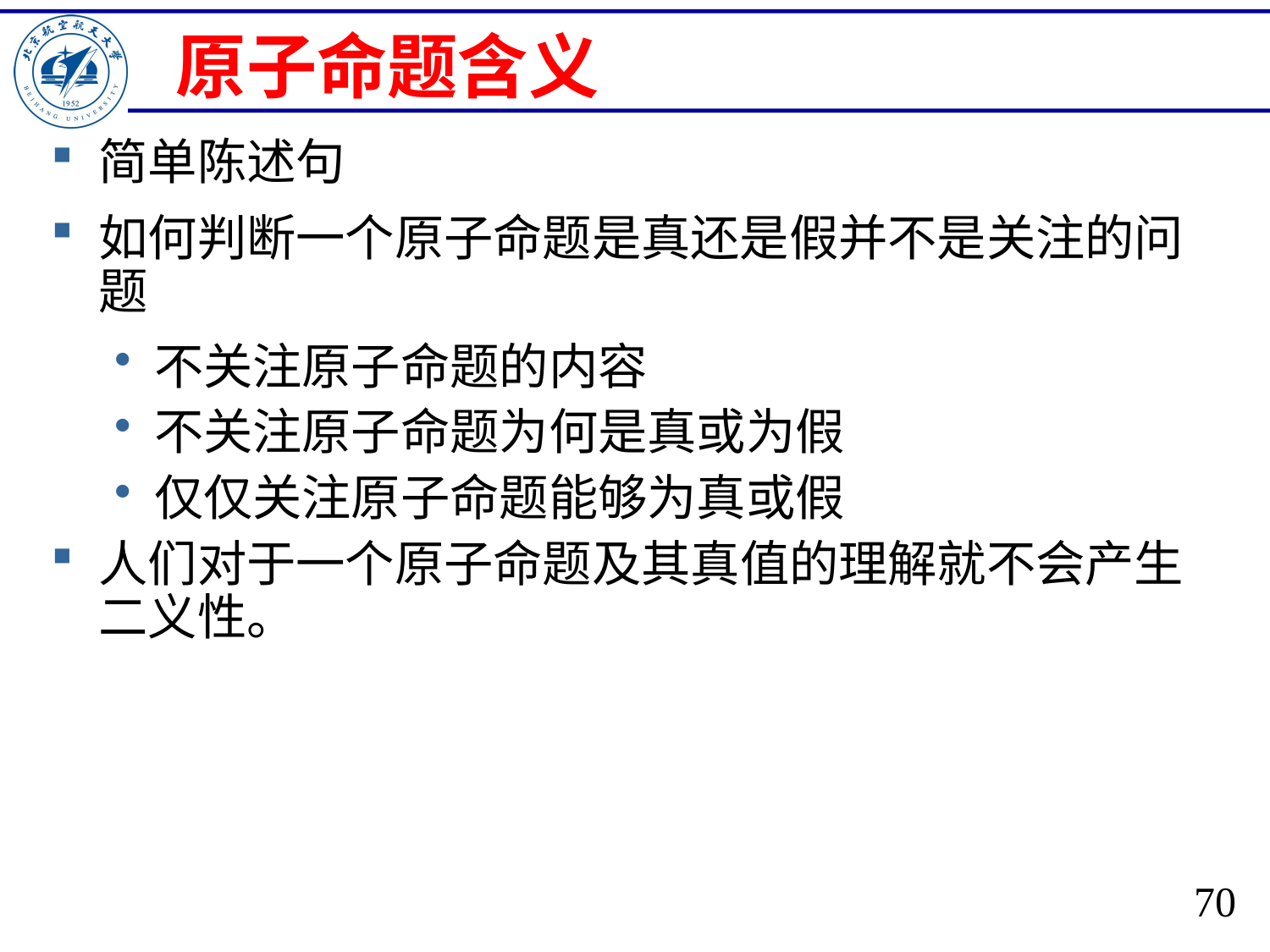

# 原子命题含义
简单陈述句
如何判断一个原子命题是真还是假并不是关注的问题
不关注原子命题的内容
不关注原子命题为何是真或为假
仅仅关注原子命题能够为真或假
人们对于一个原子命题及其真值的理解就不会产生二义性。